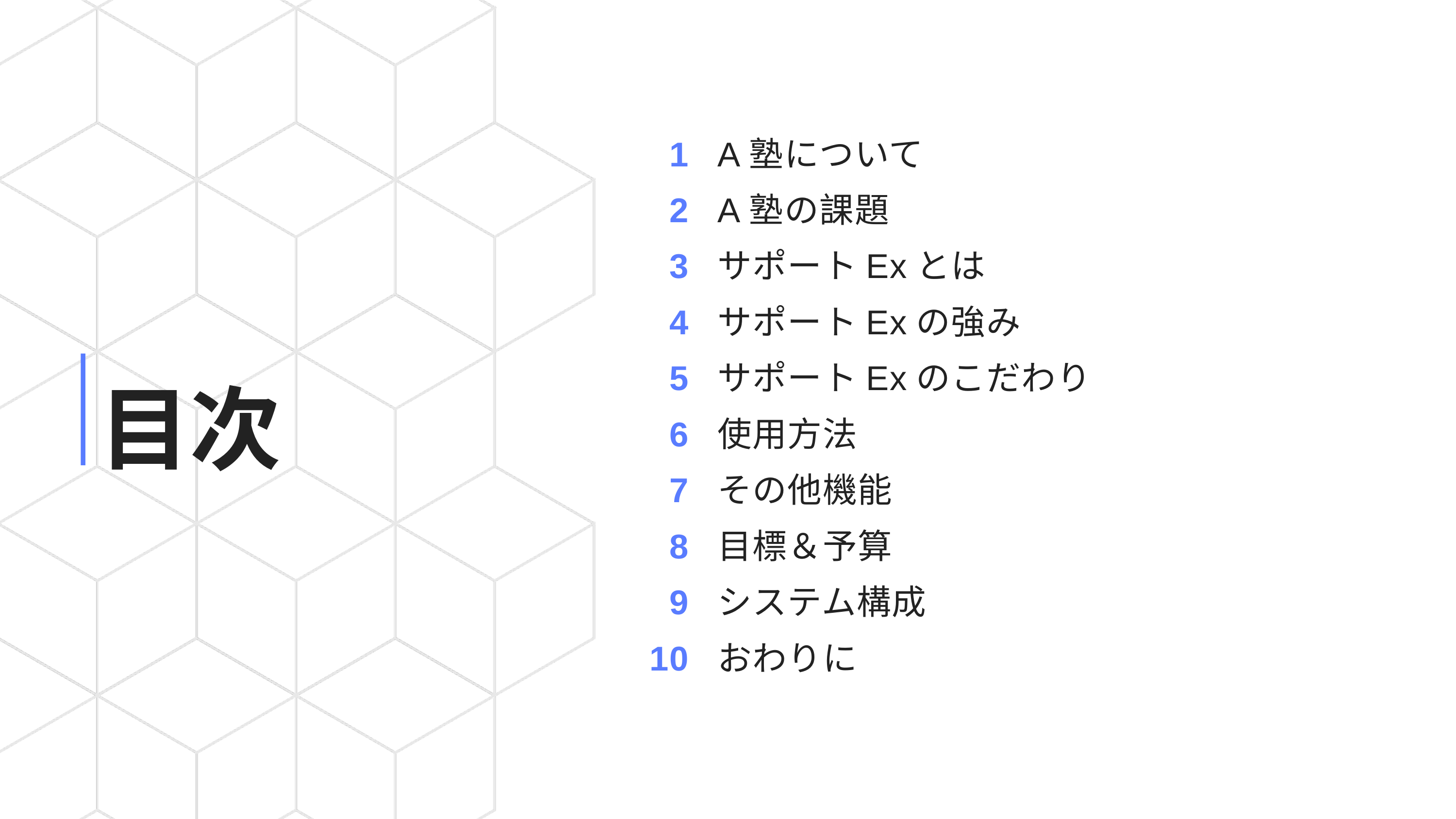

1
2
3
4
5
6
7
8
9
10
A塾について
A塾の課題
サポートExとは
サポートExの強み
サポートExのこだわり
使用方法
その他機能
目標＆予算
システム構成
おわりに

目次